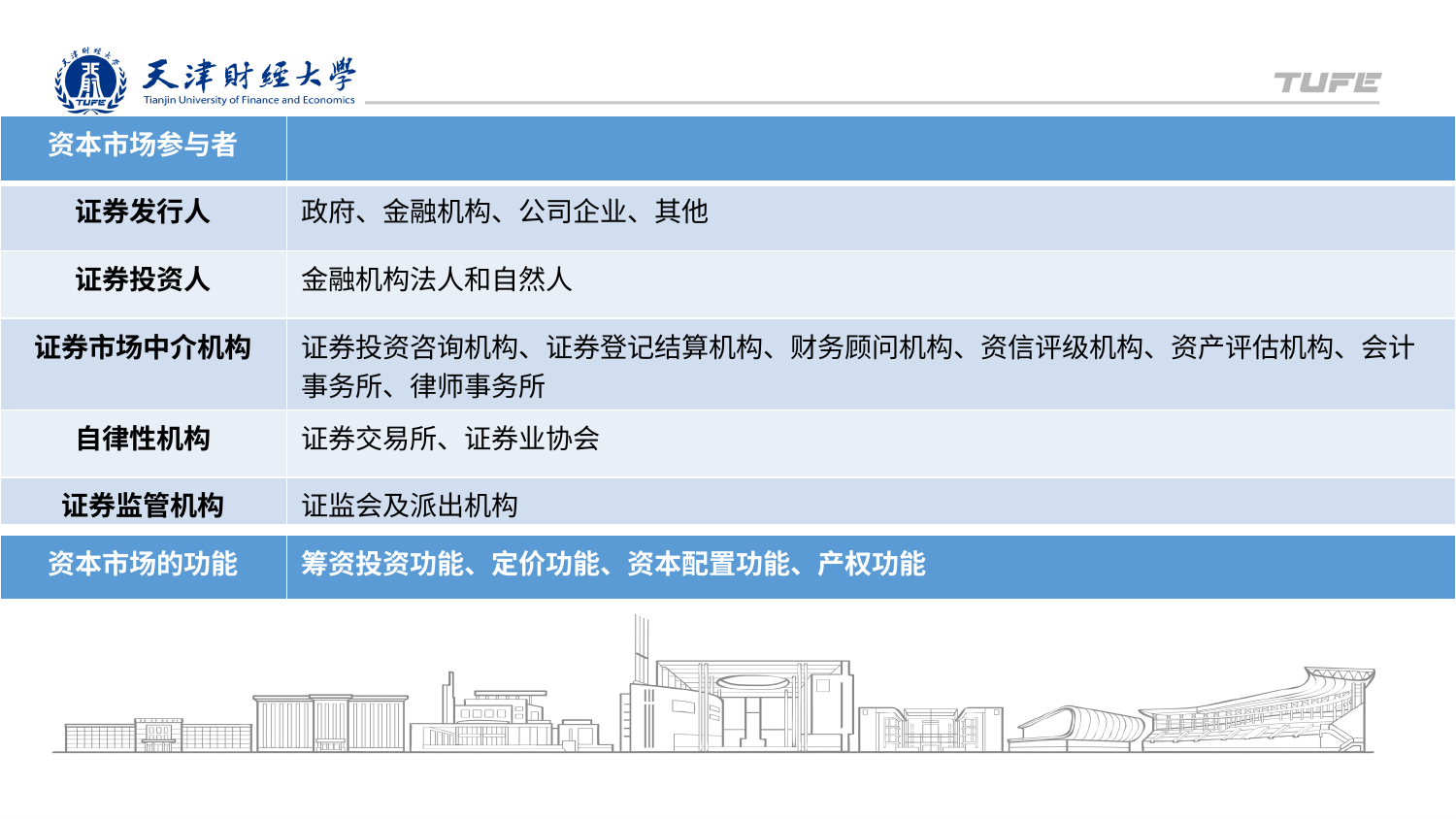

| 资本市场参与者 |  |
| --- | --- |
| 证券发行人 | 政府、金融机构、公司企业、其他 |
| 证券投资人 | 金融机构法人和自然人 |
| 证券市场中介机构 | 证券投资咨询机构、证券登记结算机构、财务顾问机构、资信评级机构、资产评估机构、会计事务所、律师事务所 |
| 自律性机构 | 证券交易所、证券业协会 |
| 证券监管机构 | 证监会及派出机构 |
天津财经大学XX
| 资本市场的功能 | 筹资投资功能、定价功能、资本配置功能、产权功能 |
| --- | --- |
XXXX年X月X日